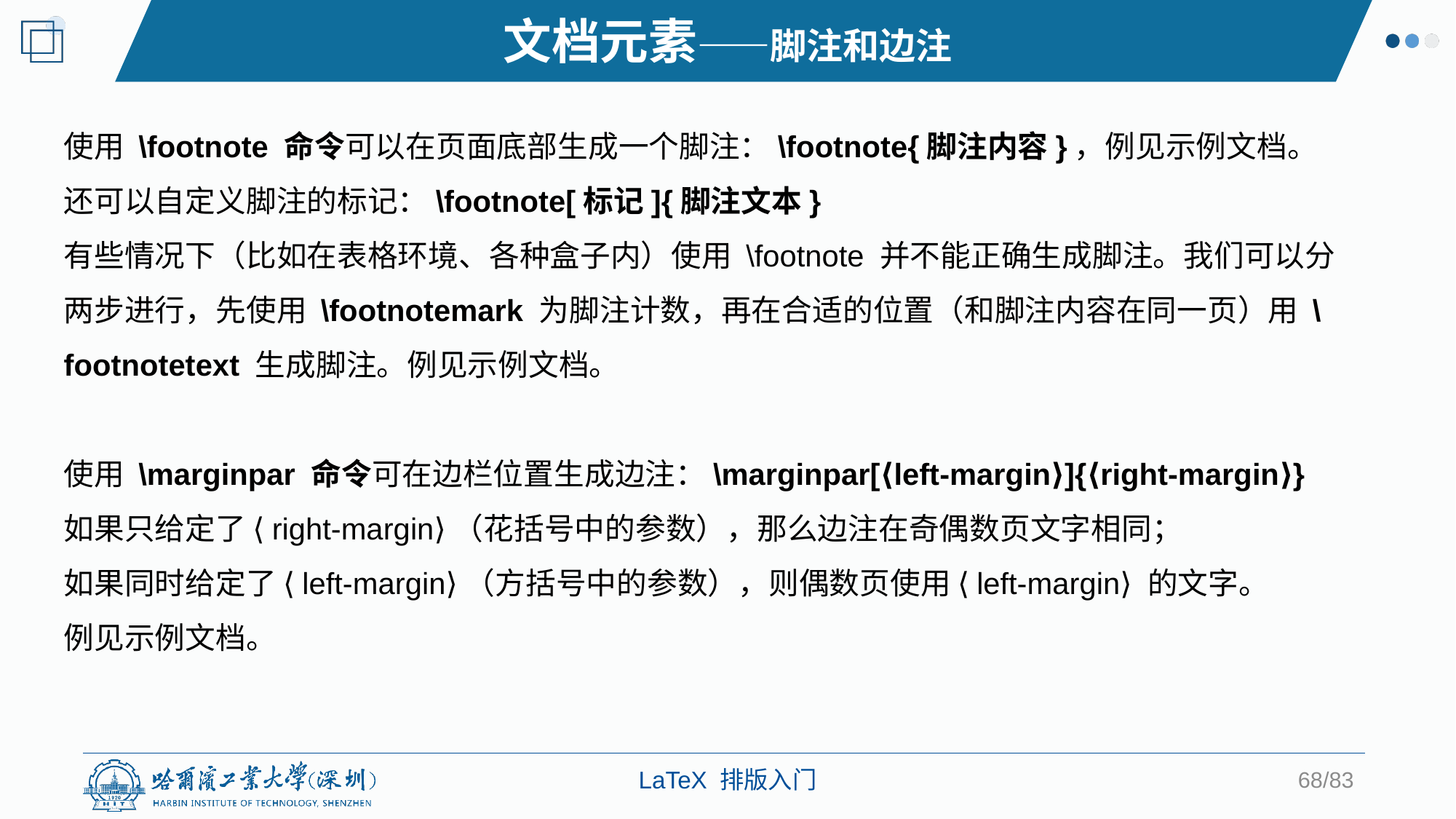

文档元素——脚注和边注
使用 \footnote 命令可以在页面底部生成一个脚注：\footnote{脚注内容}，例见示例文档。
还可以自定义脚注的标记：\footnote[标记]{脚注文本}
有些情况下（比如在表格环境、各种盒子内）使用 \footnote 并不能正确生成脚注。我们可以分两步进行，先使用 \footnotemark 为脚注计数，再在合适的位置（和脚注内容在同一页）用 \footnotetext 生成脚注。例见示例文档。

使用 \marginpar 命令可在边栏位置生成边注：\marginpar[⟨left-margin⟩]{⟨right-margin⟩}
如果只给定了 ⟨right-margin⟩（花括号中的参数），那么边注在奇偶数页文字相同；
如果同时给定了 ⟨left-margin⟩（方括号中的参数），则偶数页使用 ⟨left-margin⟩ 的文字。
例见示例文档。
68/83